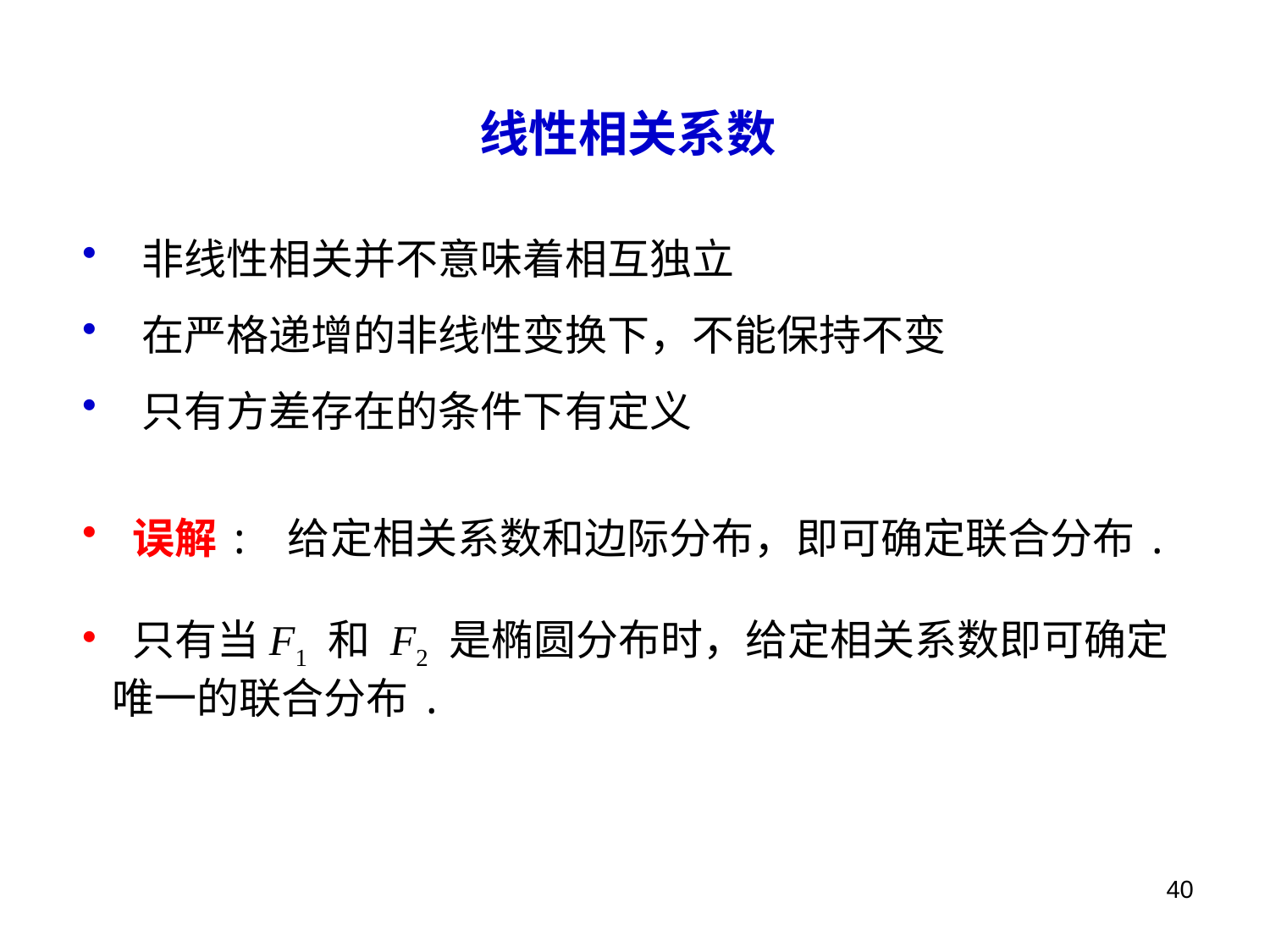

线性相关系数
  非线性相关并不意味着相互独立
  在严格递增的非线性变换下，不能保持不变
  只有方差存在的条件下有定义

 误解: 给定相关系数和边际分布，即可确定联合分布.

 只有当F1 和 F2 是椭圆分布时，给定相关系数即可确定唯一的联合分布.

40